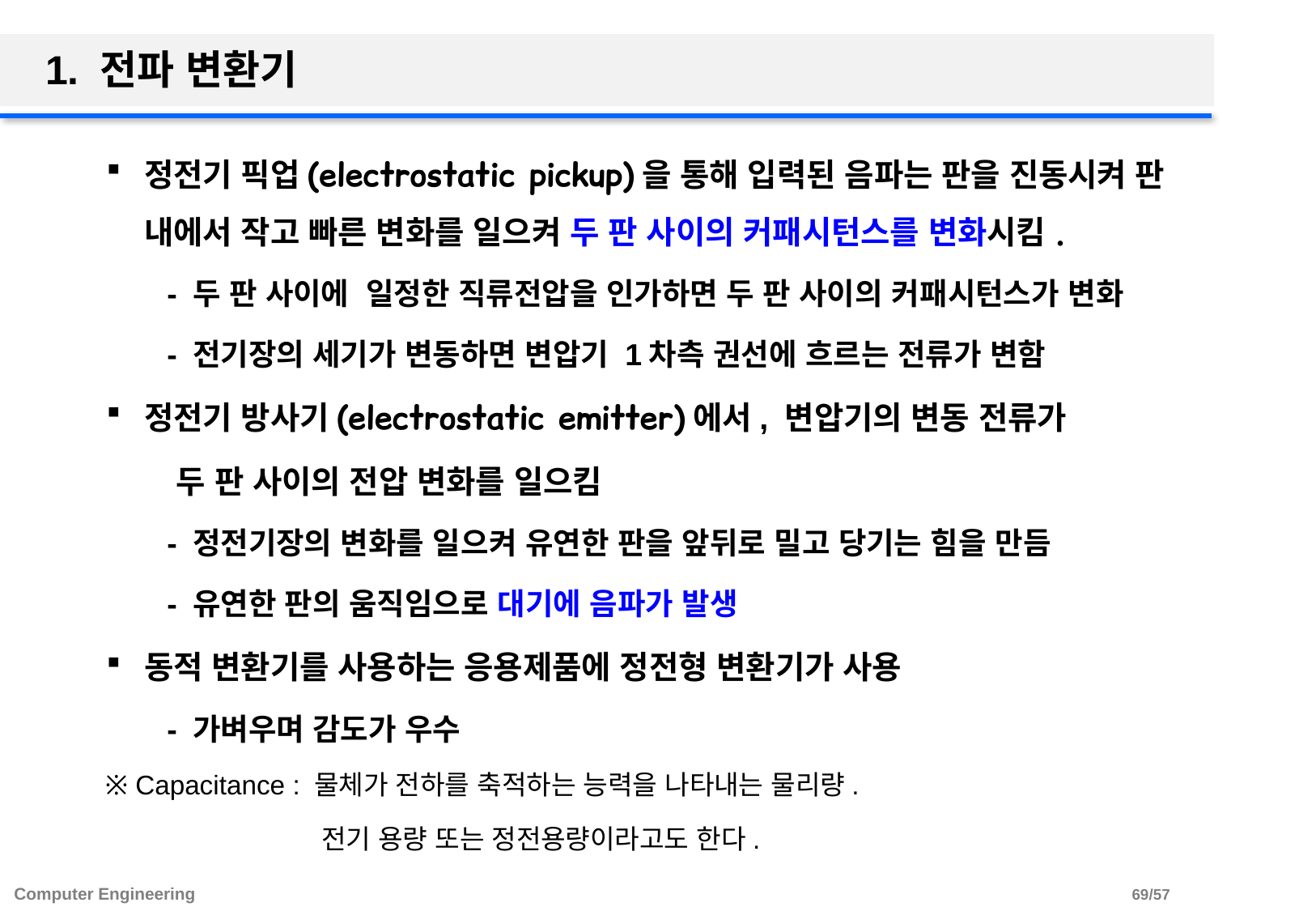

# 1. 전파 변환기
정전기 픽업(electrostatic pickup)을 통해 입력된 음파는 판을 진동시켜 판 내에서 작고 빠른 변화를 일으켜 두 판 사이의 커패시턴스를 변화시킴.
- 두 판 사이에  일정한 직류전압을 인가하면 두 판 사이의 커패시턴스가 변화
- 전기장의 세기가 변동하면 변압기 1차측 권선에 흐르는 전류가 변함
정전기 방사기(electrostatic emitter)에서, 변압기의 변동 전류가
       두 판 사이의 전압 변화를 일으킴
- 정전기장의 변화를 일으켜 유연한 판을 앞뒤로 밀고 당기는 힘을 만듬
- 유연한 판의 움직임으로 대기에 음파가 발생
동적 변환기를 사용하는 응용제품에 정전형 변환기가 사용
- 가벼우며 감도가 우수
        ※ Capacitance : 물체가 전하를 축적하는 능력을 나타내는 물리량.
                                    전기 용량 또는 정전용량이라고도 한다.